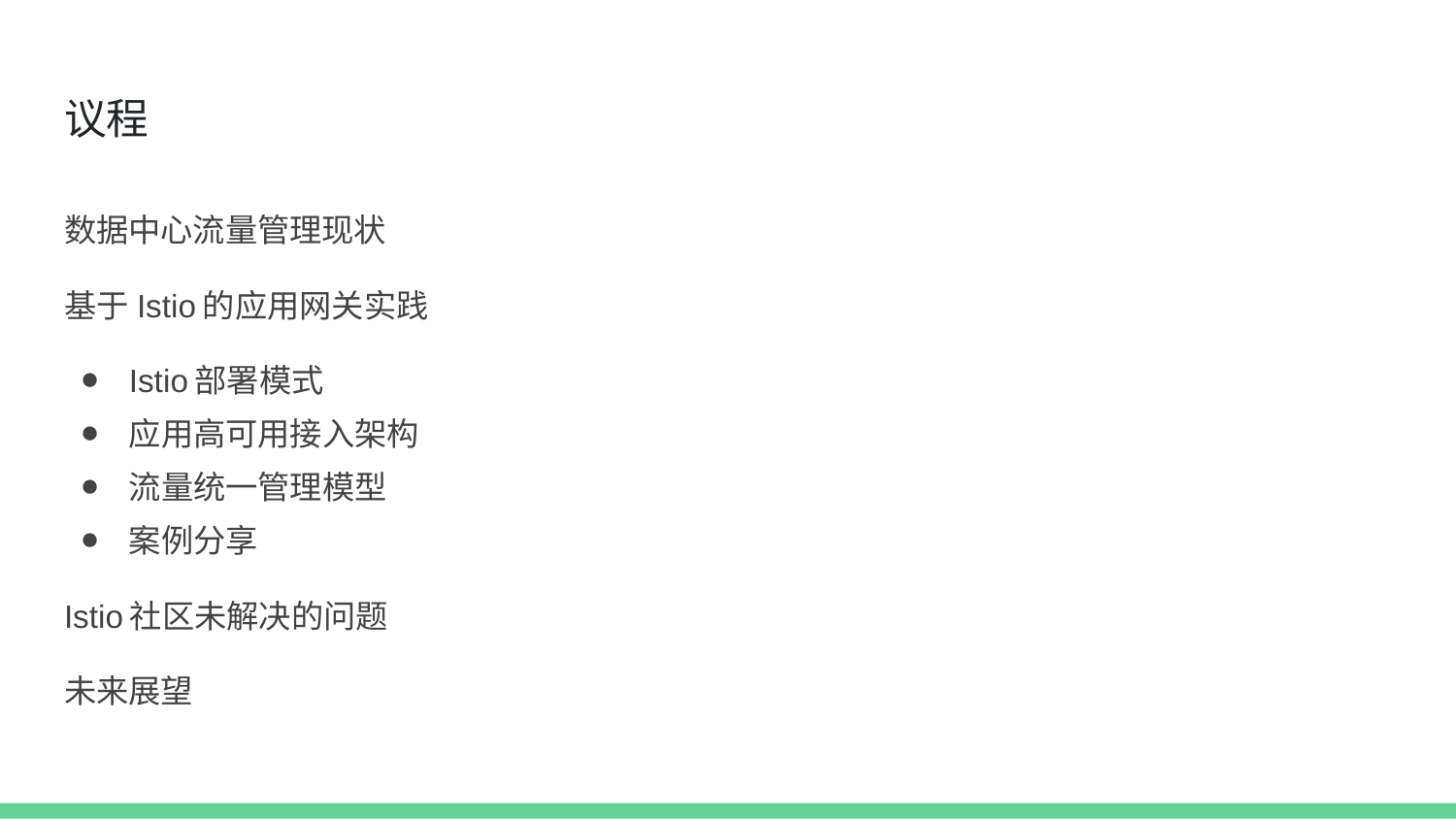

# 议程

数据中心流量管理现状
基于Istio的应用网关实践
Istio部署模式
应用高可用接入架构
流量统一管理模型
案例分享
Istio社区未解决的问题
未来展望